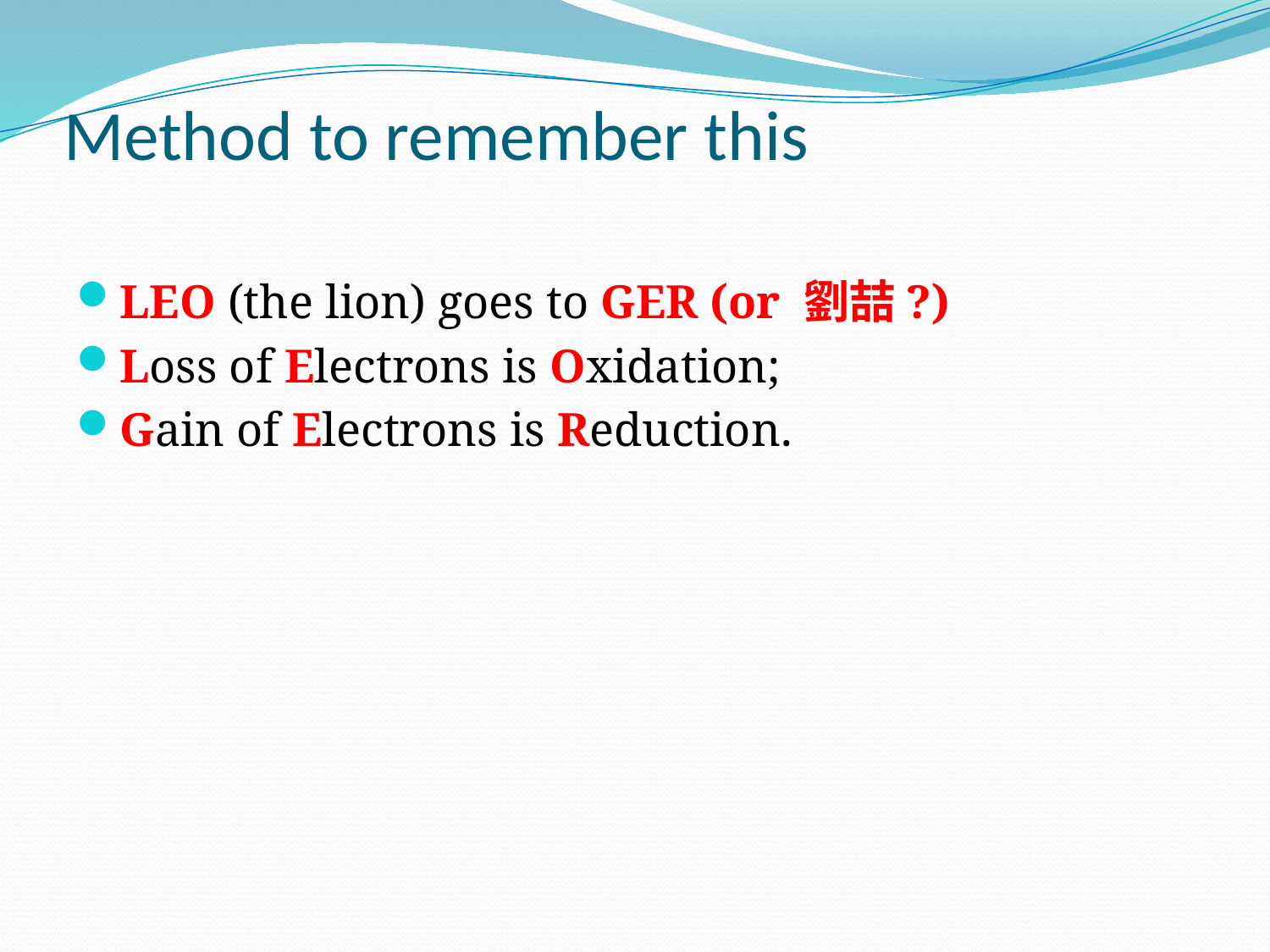

# Method to remember this
LEO (the lion) goes to GER (or 劉喆?)
Loss of Electrons is Oxidation;
Gain of Electrons is Reduction.